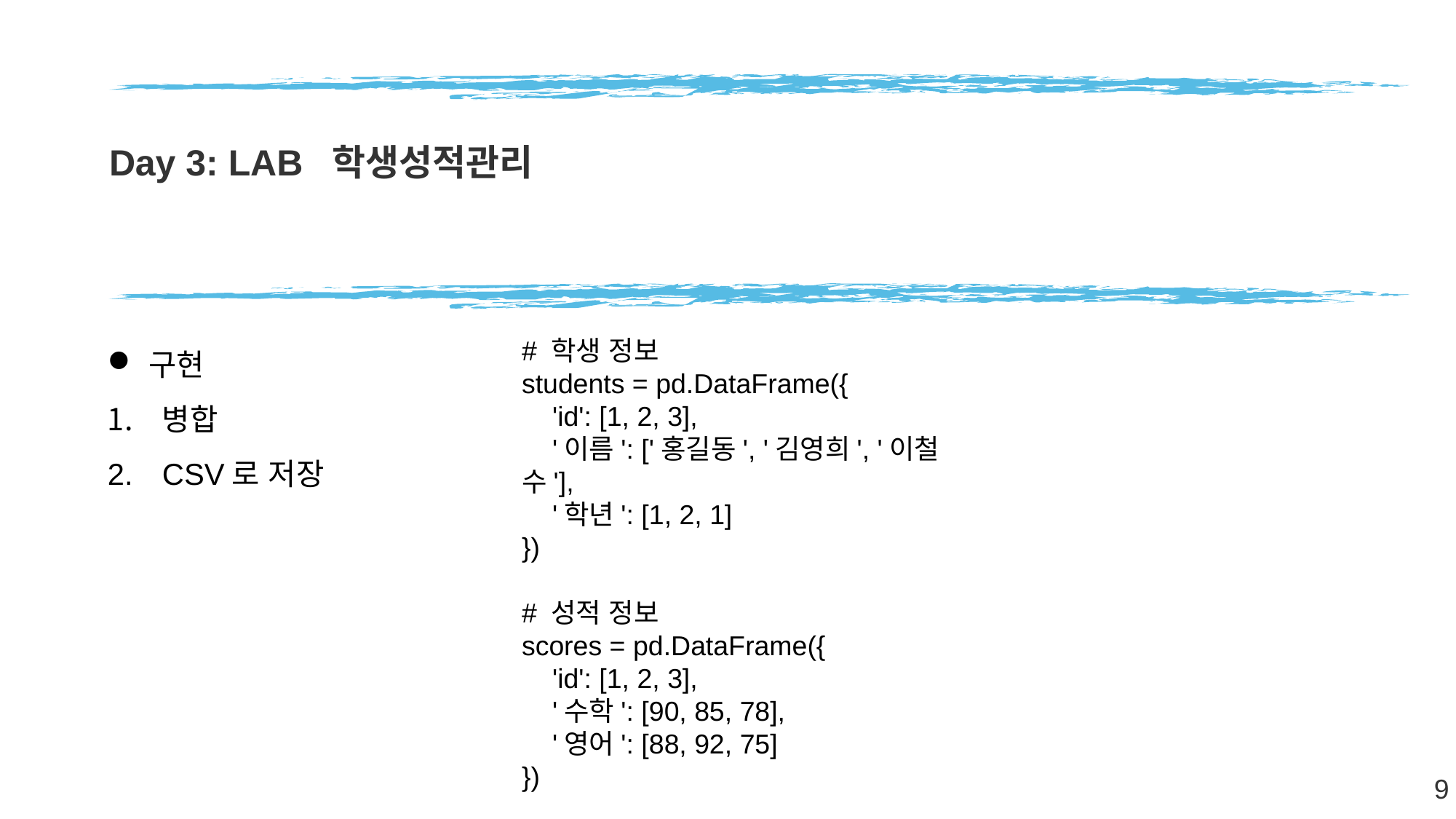

# Day 3: LAB  학생성적관리

구현
병합
CSV로 저장
# 학생 정보
students = pd.DataFrame({
    'id': [1, 2, 3],
    '이름': ['홍길동', '김영희', '이철수'],
    '학년': [1, 2, 1]
})
# 성적 정보
scores = pd.DataFrame({
    'id': [1, 2, 3],
    '수학': [90, 85, 78],
    '영어': [88, 92, 75]
})

9